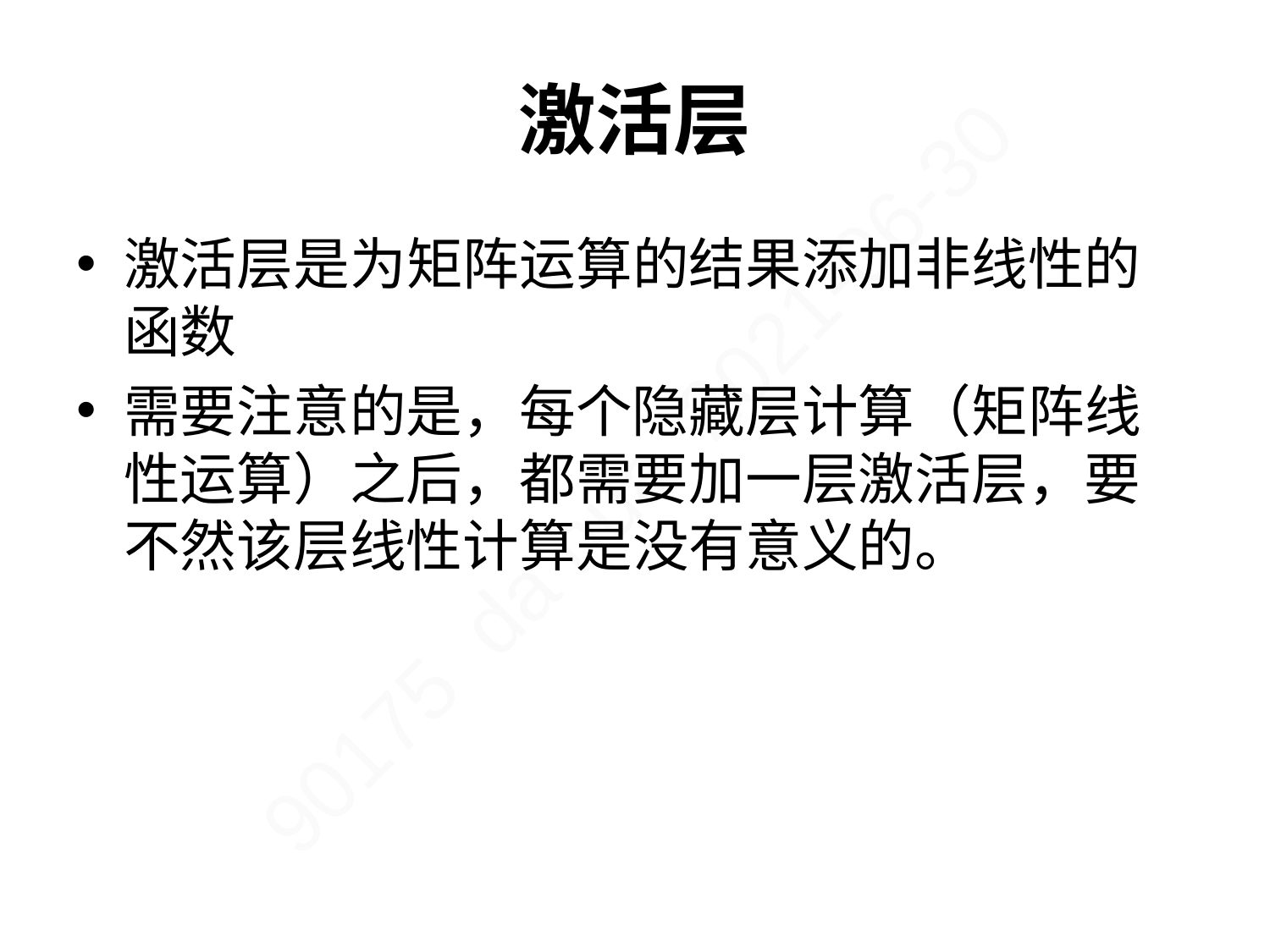

# 激活层
激活层是为矩阵运算的结果添加非线性的函数
需要注意的是，每个隐藏层计算（矩阵线性运算）之后，都需要加一层激活层，要不然该层线性计算是没有意义的。